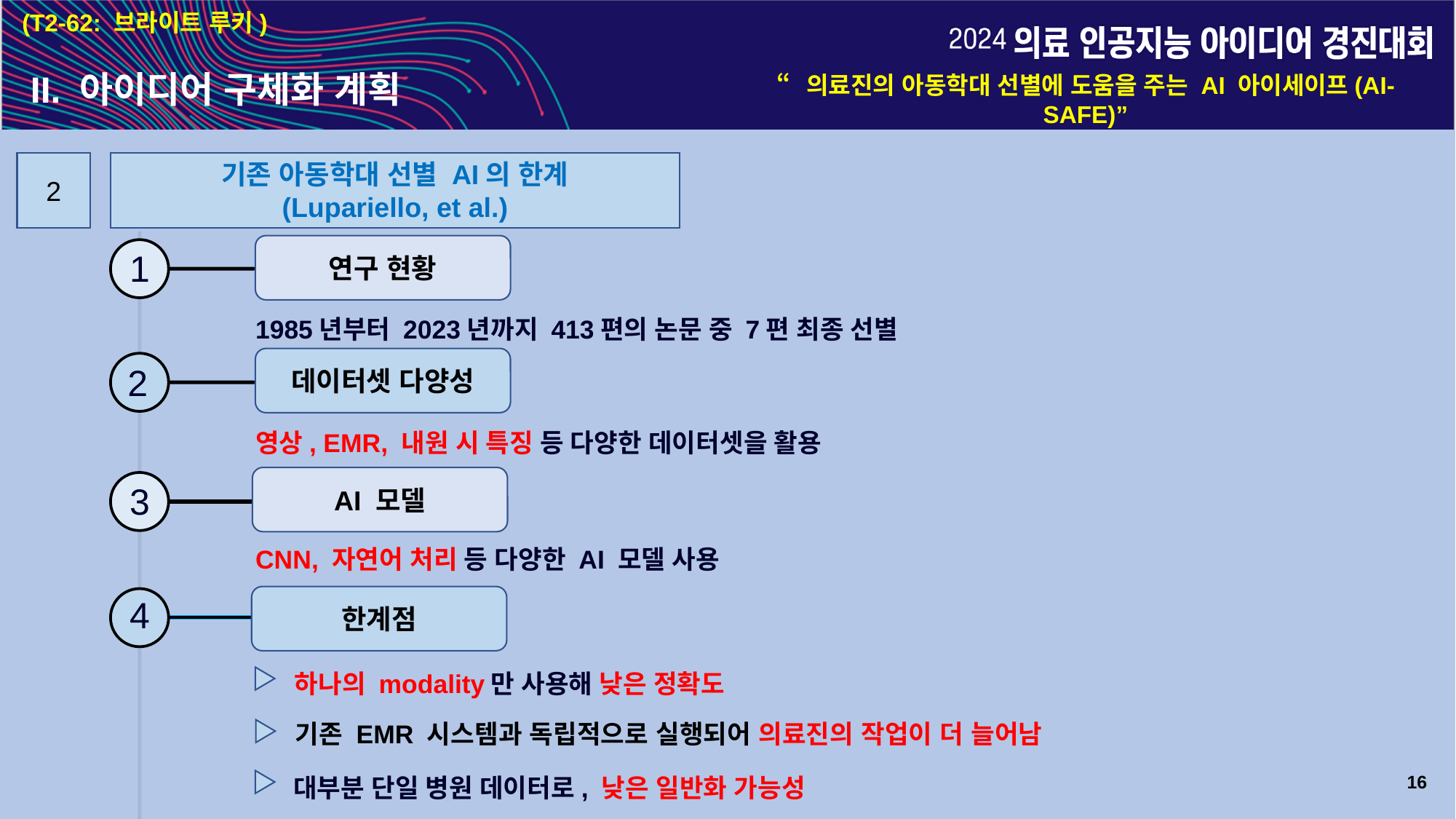

(T2-62: 브라이트 루키)
II. 아이디어 구체화 계획
“의료진의 아동학대 선별에 도움을 주는 AI 아이세이프(AI-SAFE)”
2
기존 아동학대 선별 AI의 한계
(Lupariello, et al.)

연구 현황

1

1985년부터 2023년까지 413편의 논문 중 7편 최종 선별
데이터셋 다양성

2

영상, EMR, 내원 시 특징 등 다양한 데이터셋을 활용
AI 모델

3

CNN, 자연어 처리 등 다양한 AI 모델 사용
한계점

4

하나의 modality만 사용해 낮은 정확도

기존 EMR 시스템과 독립적으로 실행되어 의료진의 작업이 더 늘어남

16
대부분 단일 병원 데이터로, 낮은 일반화 가능성